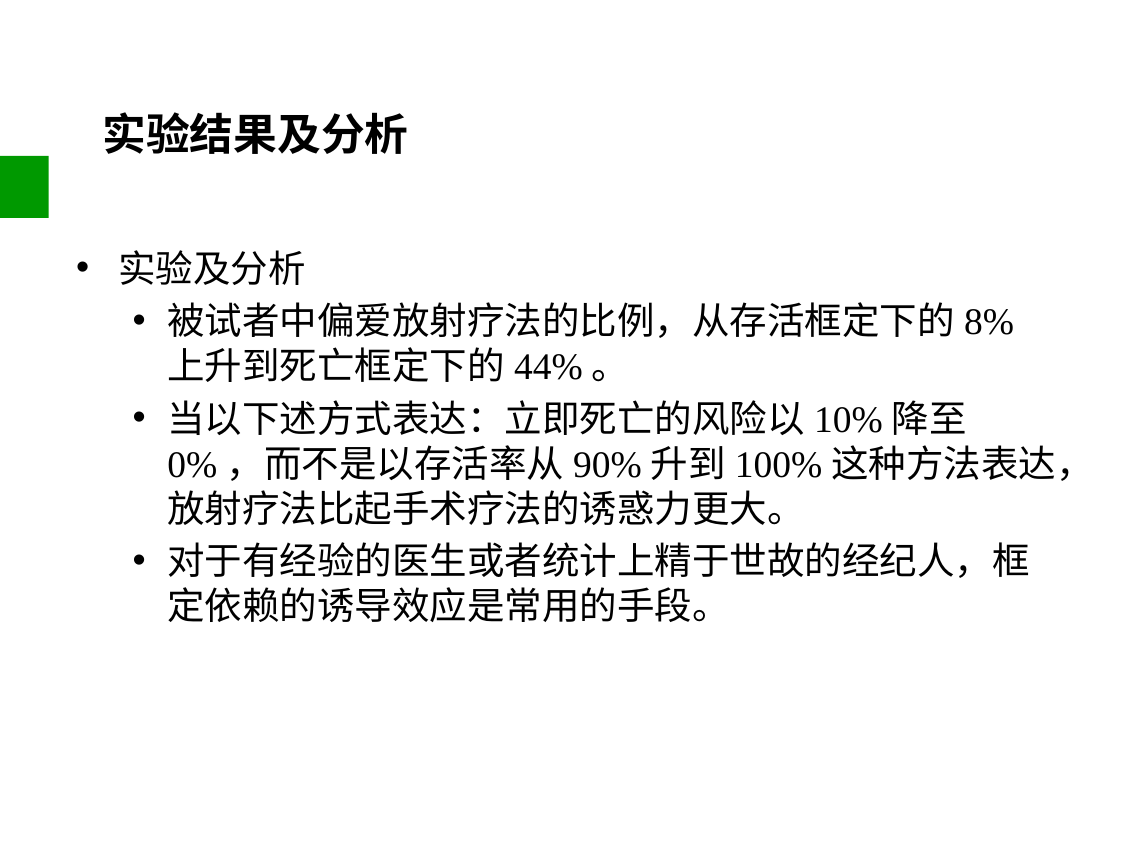

# 实验结果及分析

实验及分析
被试者中偏爱放射疗法的比例，从存活框定下的8%上升到死亡框定下的44%。
当以下述方式表达：立即死亡的风险以10%降至0%，而不是以存活率从90%升到100%这种方法表达，放射疗法比起手术疗法的诱惑力更大。
对于有经验的医生或者统计上精于世故的经纪人，框定依赖的诱导效应是常用的手段。

67